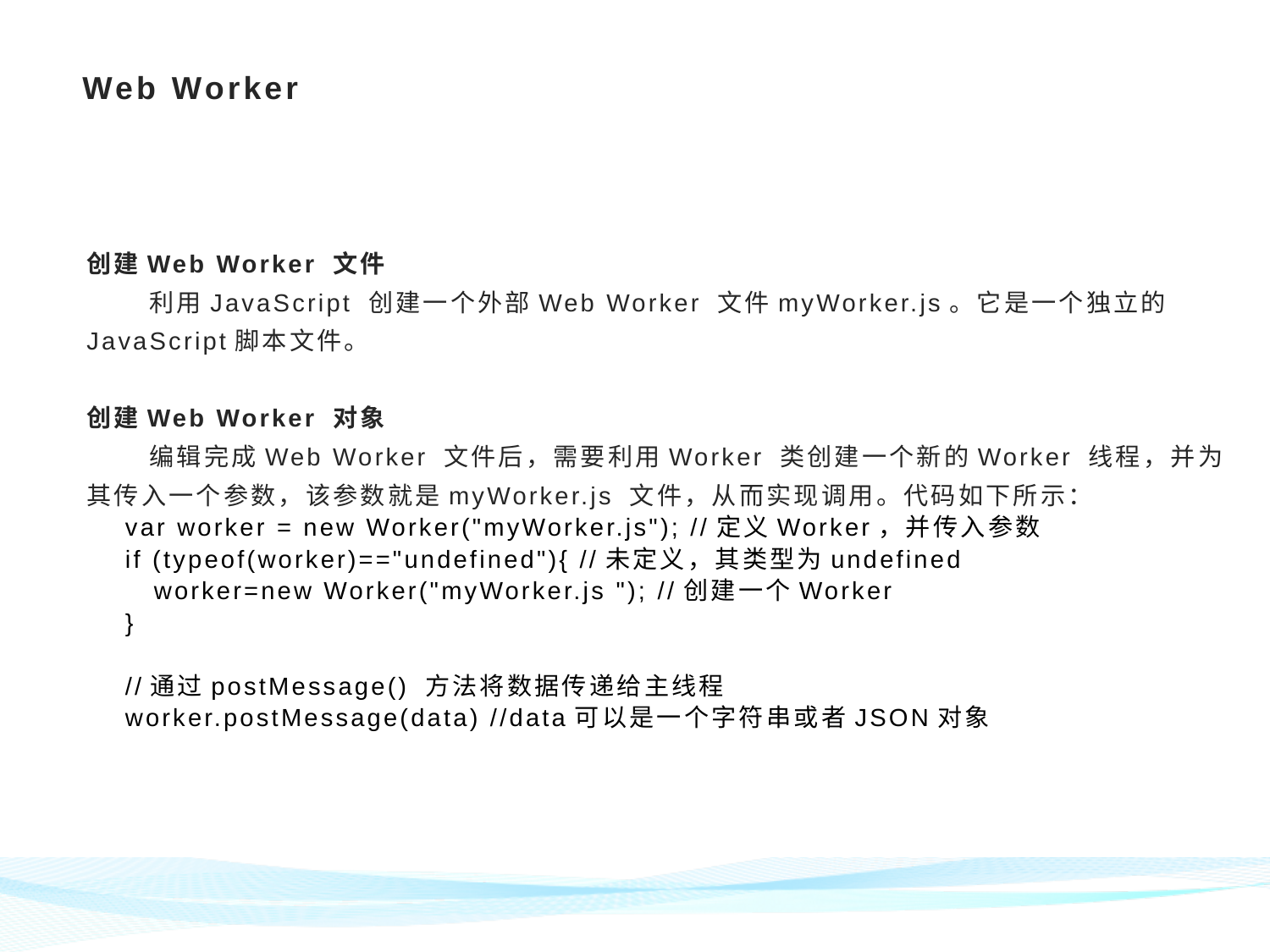

# Web Worker
创建Web Worker 文件
       利用JavaScript 创建一个外部Web Worker 文件myWorker.js。它是一个独立的JavaScript脚本文件。

创建Web Worker 对象
       编辑完成Web Worker 文件后，需要利用Worker 类创建一个新的Worker 线程，并为其传入一个参数，该参数就是myWorker.js 文件，从而实现调用。代码如下所示：
    var worker = new Worker("myWorker.js"); //定义Worker，并传入参数
    if (typeof(worker)=="undefined"){ //未定义，其类型为undefined
       worker=new Worker("myWorker.js "); //创建一个Worker
    }

    //通过postMessage() 方法将数据传递给主线程
    worker.postMessage(data) //data可以是一个字符串或者JSON对象